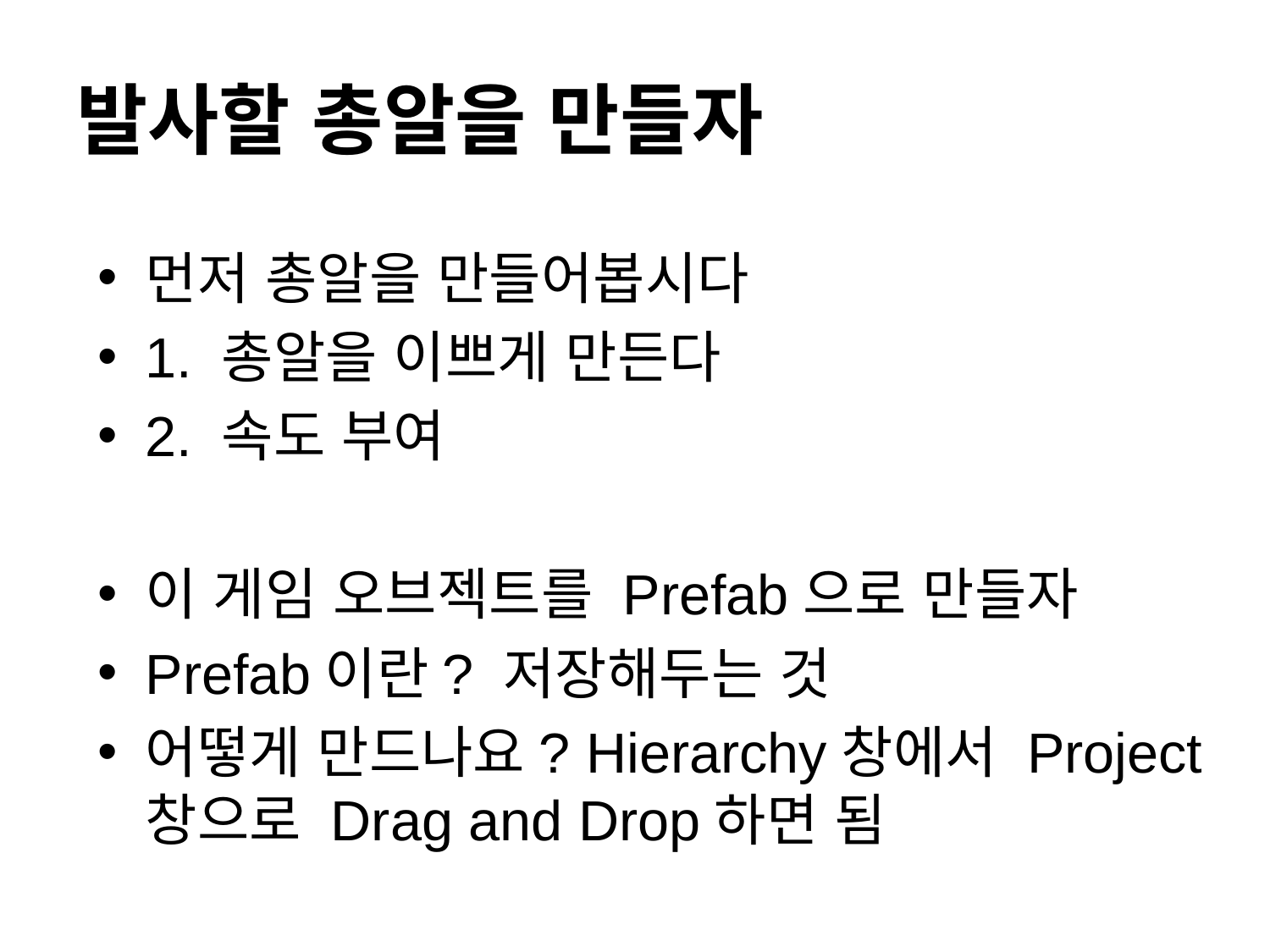

# 발사할 총알을 만들자
먼저 총알을 만들어봅시다
1. 총알을 이쁘게 만든다
2. 속도 부여

이 게임 오브젝트를 Prefab으로 만들자
Prefab이란? 저장해두는 것
어떻게 만드나요? Hierarchy창에서 Project창으로 Drag and Drop하면 됨